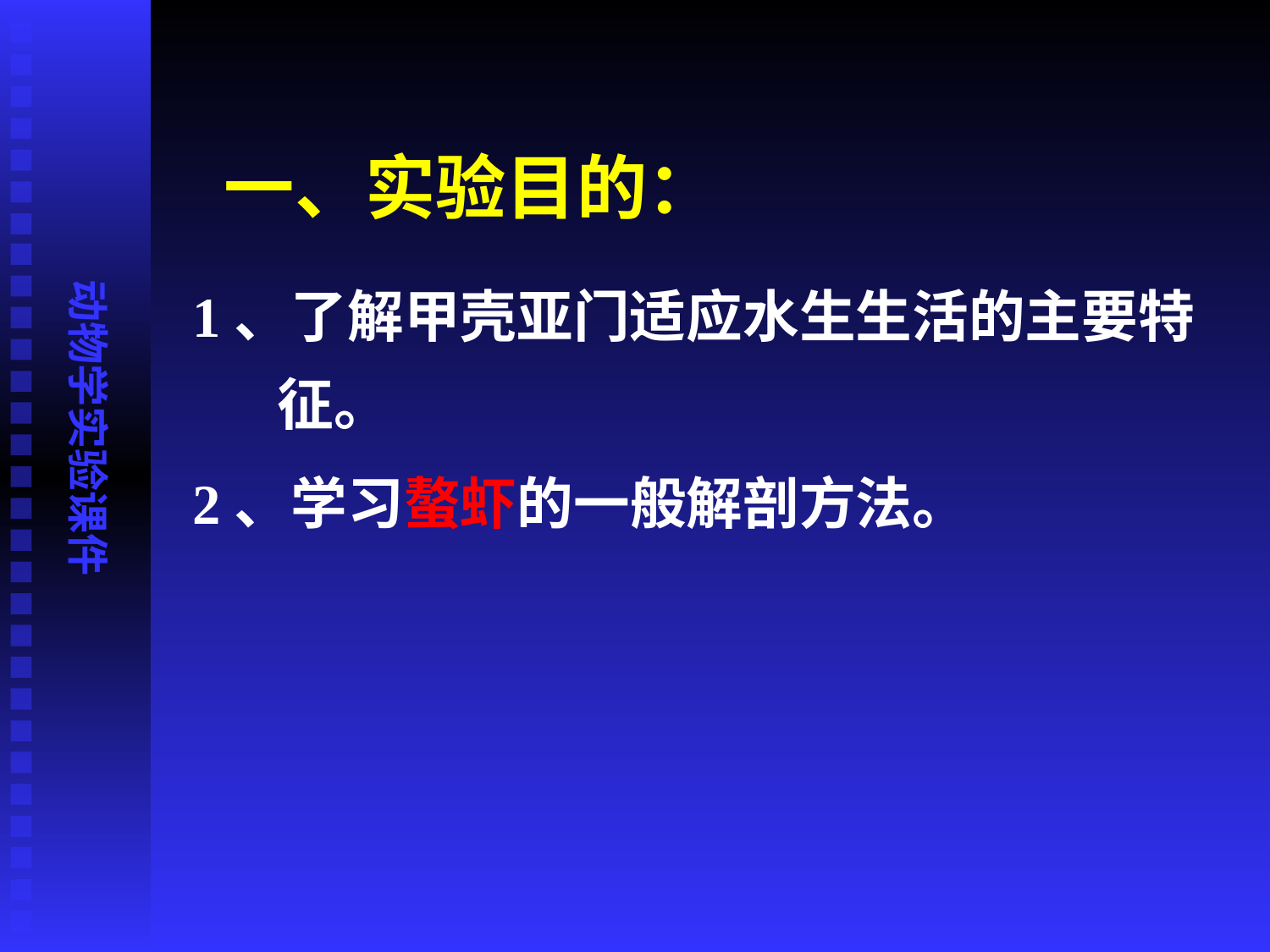

# 一、实验目的：
1、了解甲壳亚门适应水生生活的主要特征。
2、学习螯虾的一般解剖方法。